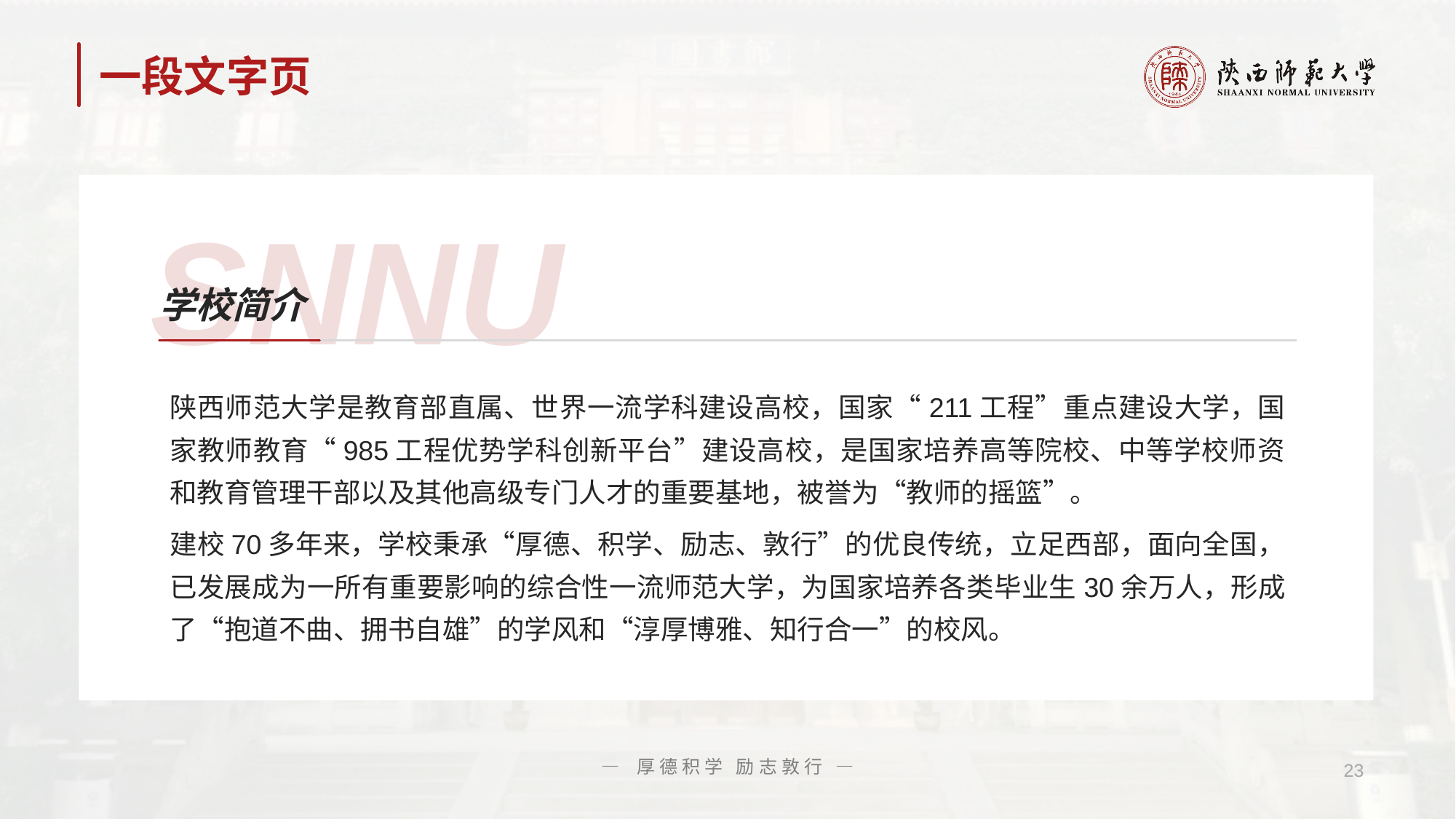

# 一段文字页

SNNU
学校简介
陕西师范大学是教育部直属、世界一流学科建设高校，国家“211工程”重点建设大学，国家教师教育“985工程优势学科创新平台”建设高校，是国家培养高等院校、中等学校师资和教育管理干部以及其他高级专门人才的重要基地，被誉为“教师的摇篮”。
建校70多年来，学校秉承“厚德、积学、励志、敦行”的优良传统，立足西部，面向全国，已发展成为一所有重要影响的综合性一流师范大学，为国家培养各类毕业生30余万人，形成了“抱道不曲、拥书自雄”的学风和“淳厚博雅、知行合一”的校风。
— 厚德积学 励志敦行 —
23